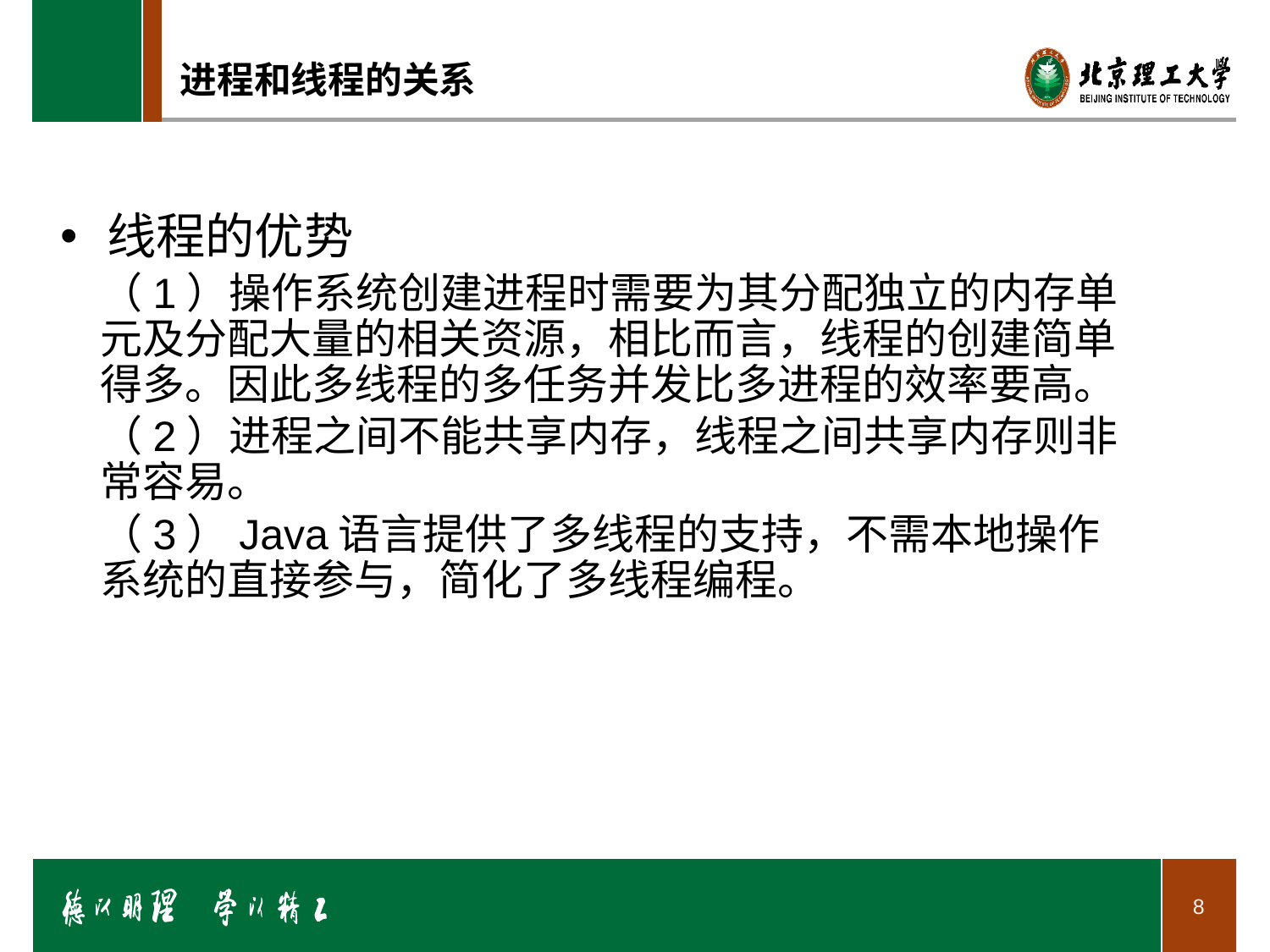

# 进程和线程的关系
 线程的优势
（1）操作系统创建进程时需要为其分配独立的内存单元及分配大量的相关资源，相比而言，线程的创建简单得多。因此多线程的多任务并发比多进程的效率要高。
（2）进程之间不能共享内存，线程之间共享内存则非常容易。
（3）Java语言提供了多线程的支持，不需本地操作系统的直接参与，简化了多线程编程。